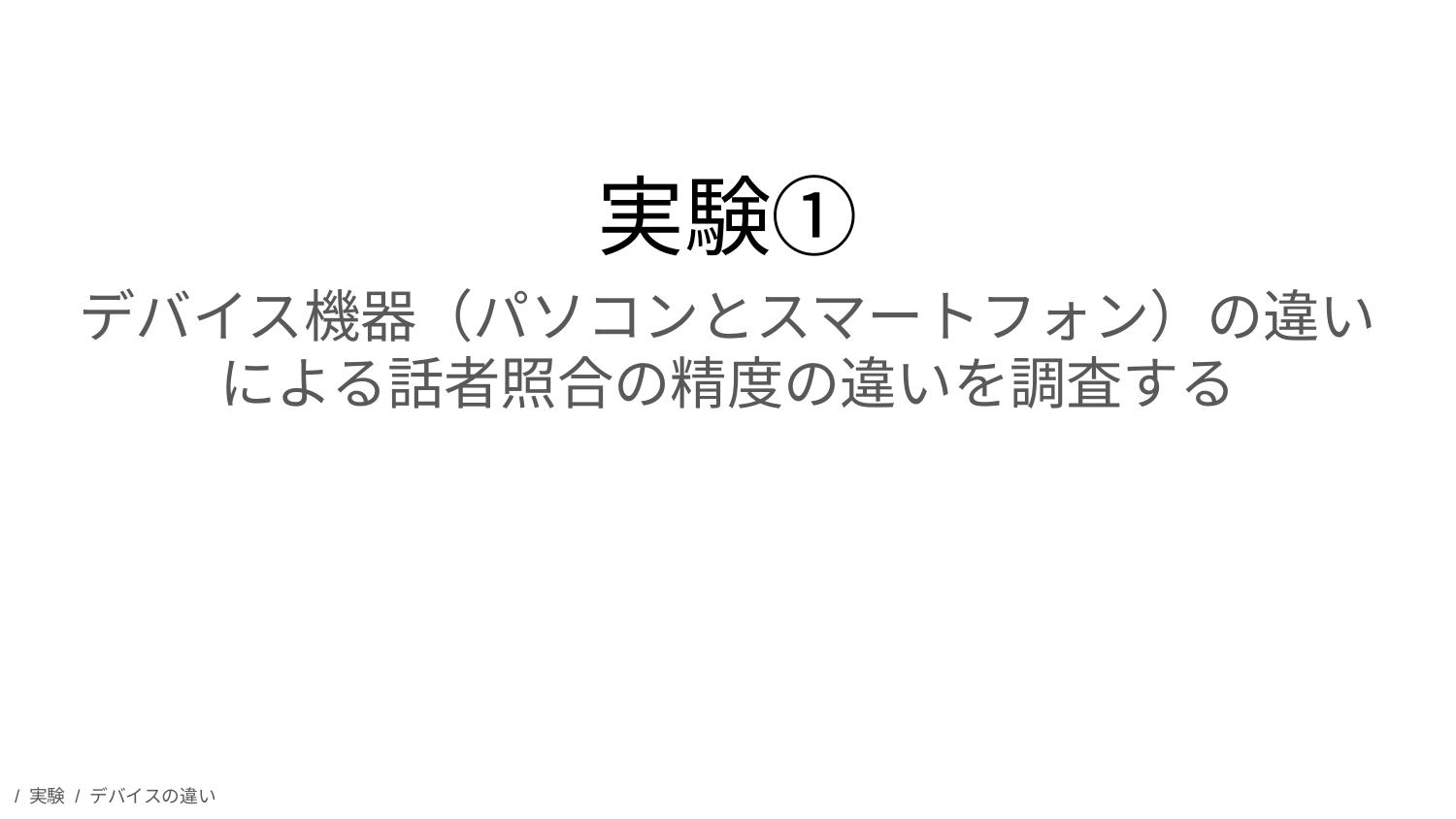

# 実験①
デバイス機器（パソコンとスマートフォン）の違いによる話者照合の精度の違いを調査する
/ 実験 / デバイスの違い